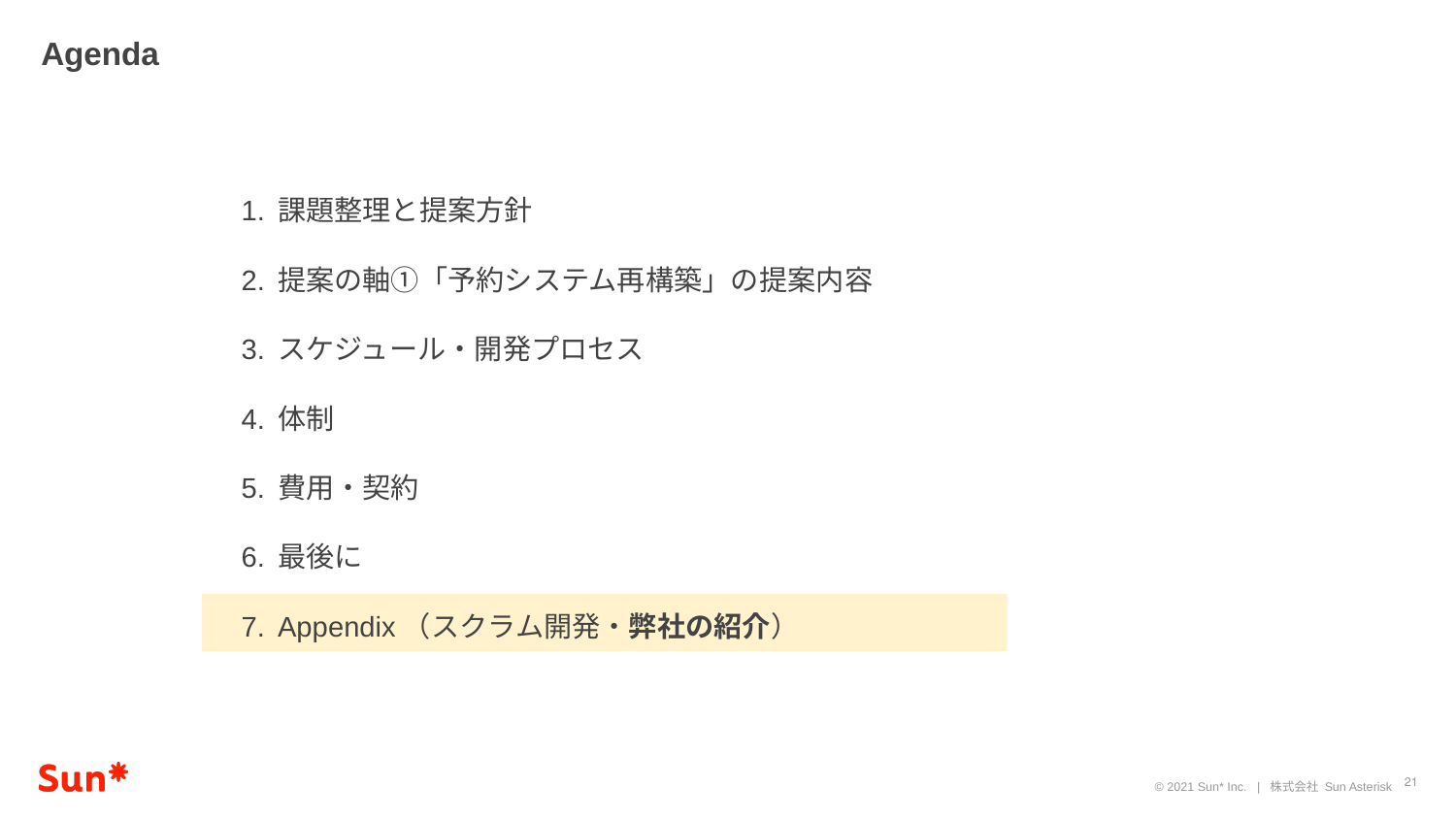

Agenda
課題整理と提案方針
提案の軸①「予約システム再構築」の提案内容
スケジュール・開発プロセス
体制
費用・契約
最後に
Appendix（スクラム開発・弊社の紹介）